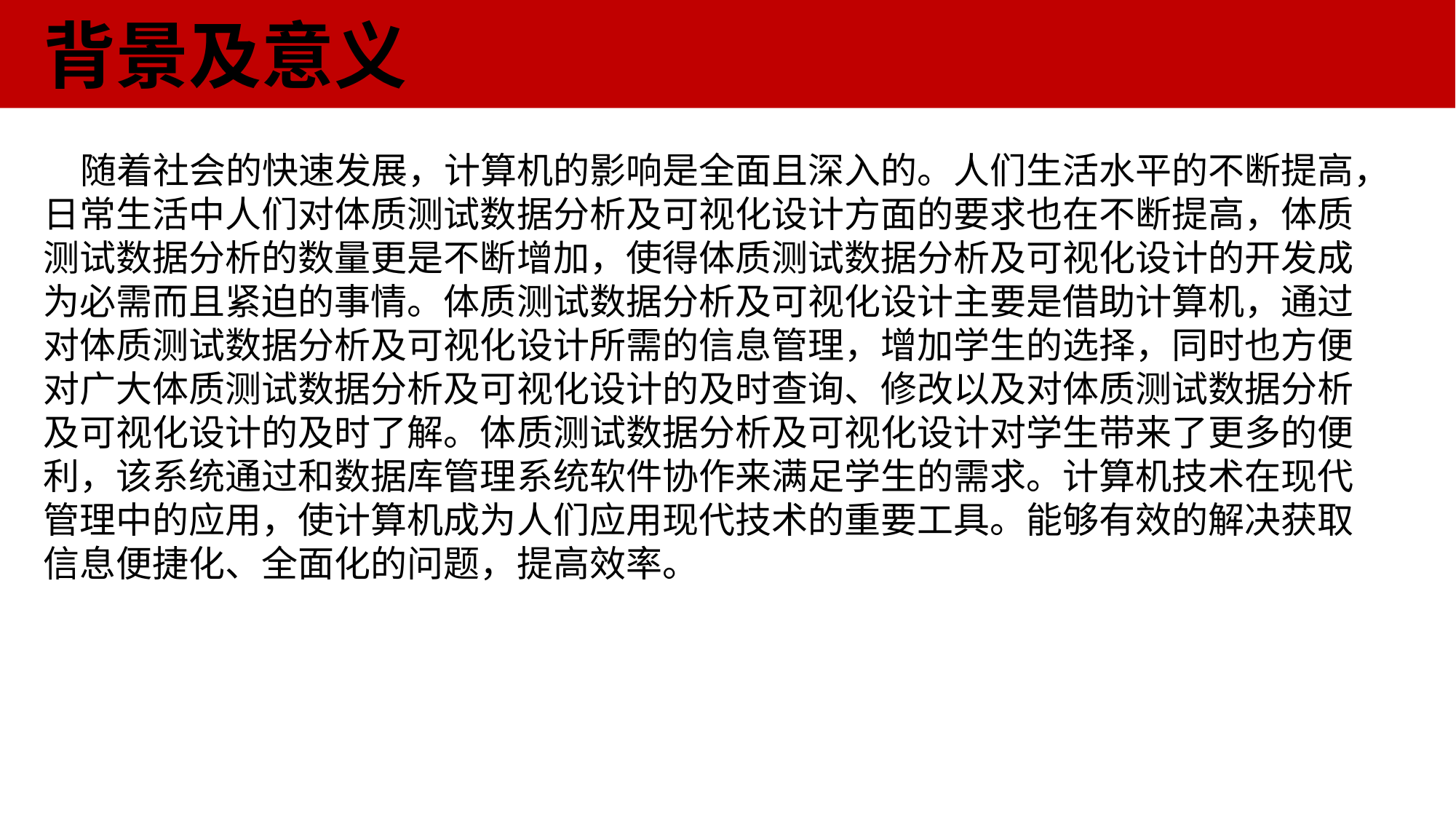

背景及意义
随着社会的快速发展，计算机的影响是全面且深入的。人们生活水平的不断提高，日常生活中人们对体质测试数据分析及可视化设计方面的要求也在不断提高，体质测试数据分析的数量更是不断增加，使得体质测试数据分析及可视化设计的开发成为必需而且紧迫的事情。体质测试数据分析及可视化设计主要是借助计算机，通过对体质测试数据分析及可视化设计所需的信息管理，增加学生的选择，同时也方便对广大体质测试数据分析及可视化设计的及时查询、修改以及对体质测试数据分析及可视化设计的及时了解。体质测试数据分析及可视化设计对学生带来了更多的便利，该系统通过和数据库管理系统软件协作来满足学生的需求。计算机技术在现代管理中的应用，使计算机成为人们应用现代技术的重要工具。能够有效的解决获取信息便捷化、全面化的问题，提高效率。